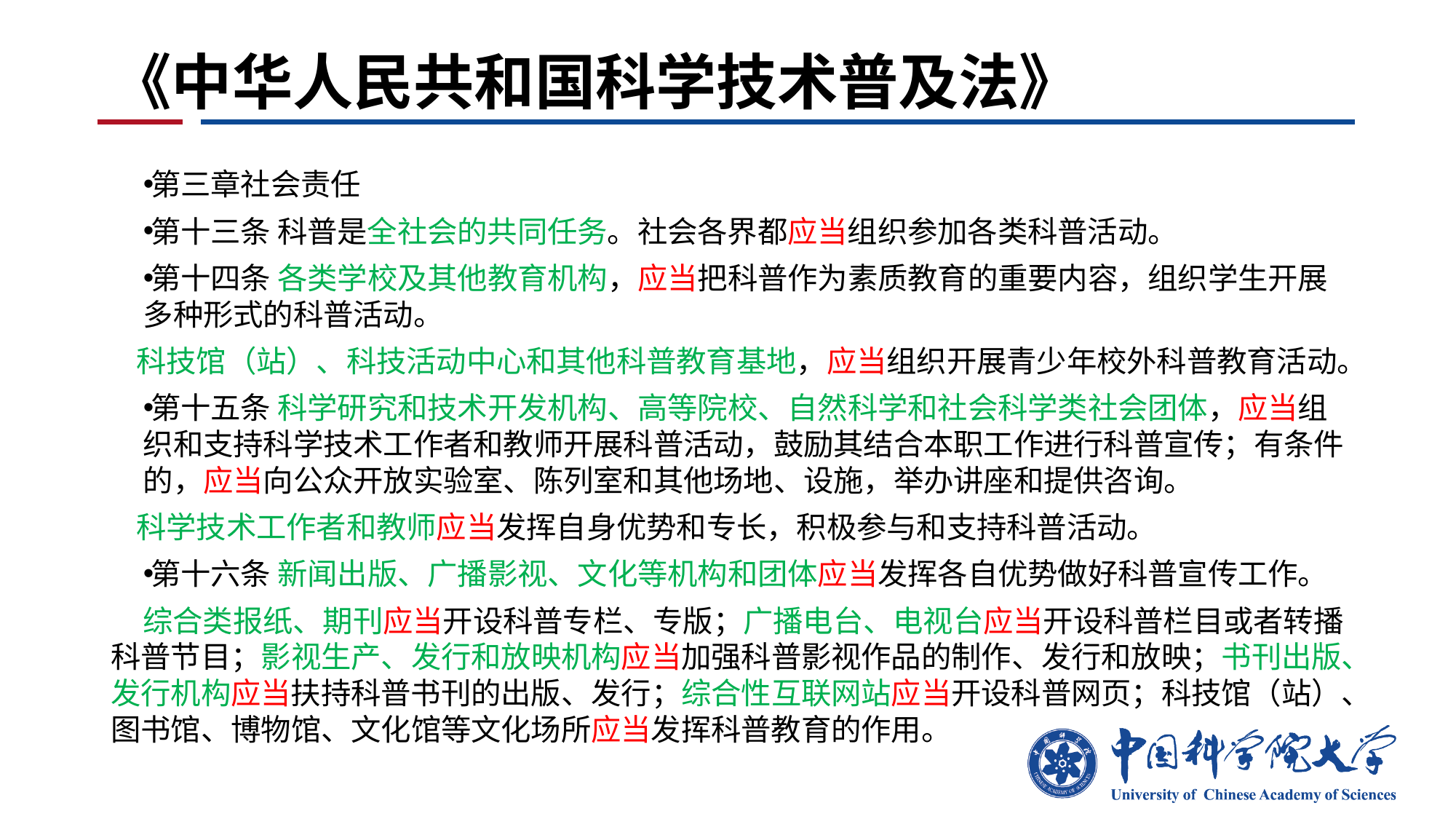

# 《中华人民共和国科学技术普及法》
第三章社会责任
第十三条 科普是全社会的共同任务。社会各界都应当组织参加各类科普活动。
第十四条 各类学校及其他教育机构，应当把科普作为素质教育的重要内容，组织学生开展多种形式的科普活动。
   科技馆（站）、科技活动中心和其他科普教育基地，应当组织开展青少年校外科普教育活动。
第十五条 科学研究和技术开发机构、高等院校、自然科学和社会科学类社会团体，应当组织和支持科学技术工作者和教师开展科普活动，鼓励其结合本职工作进行科普宣传；有条件的，应当向公众开放实验室、陈列室和其他场地、设施，举办讲座和提供咨询。
   科学技术工作者和教师应当发挥自身优势和专长，积极参与和支持科普活动。
第十六条 新闻出版、广播影视、文化等机构和团体应当发挥各自优势做好科普宣传工作。
    综合类报纸、期刊应当开设科普专栏、专版；广播电台、电视台应当开设科普栏目或者转播科普节目；影视生产、发行和放映机构应当加强科普影视作品的制作、发行和放映；书刊出版、发行机构应当扶持科普书刊的出版、发行；综合性互联网站应当开设科普网页；科技馆（站）、图书馆、博物馆、文化馆等文化场所应当发挥科普教育的作用。